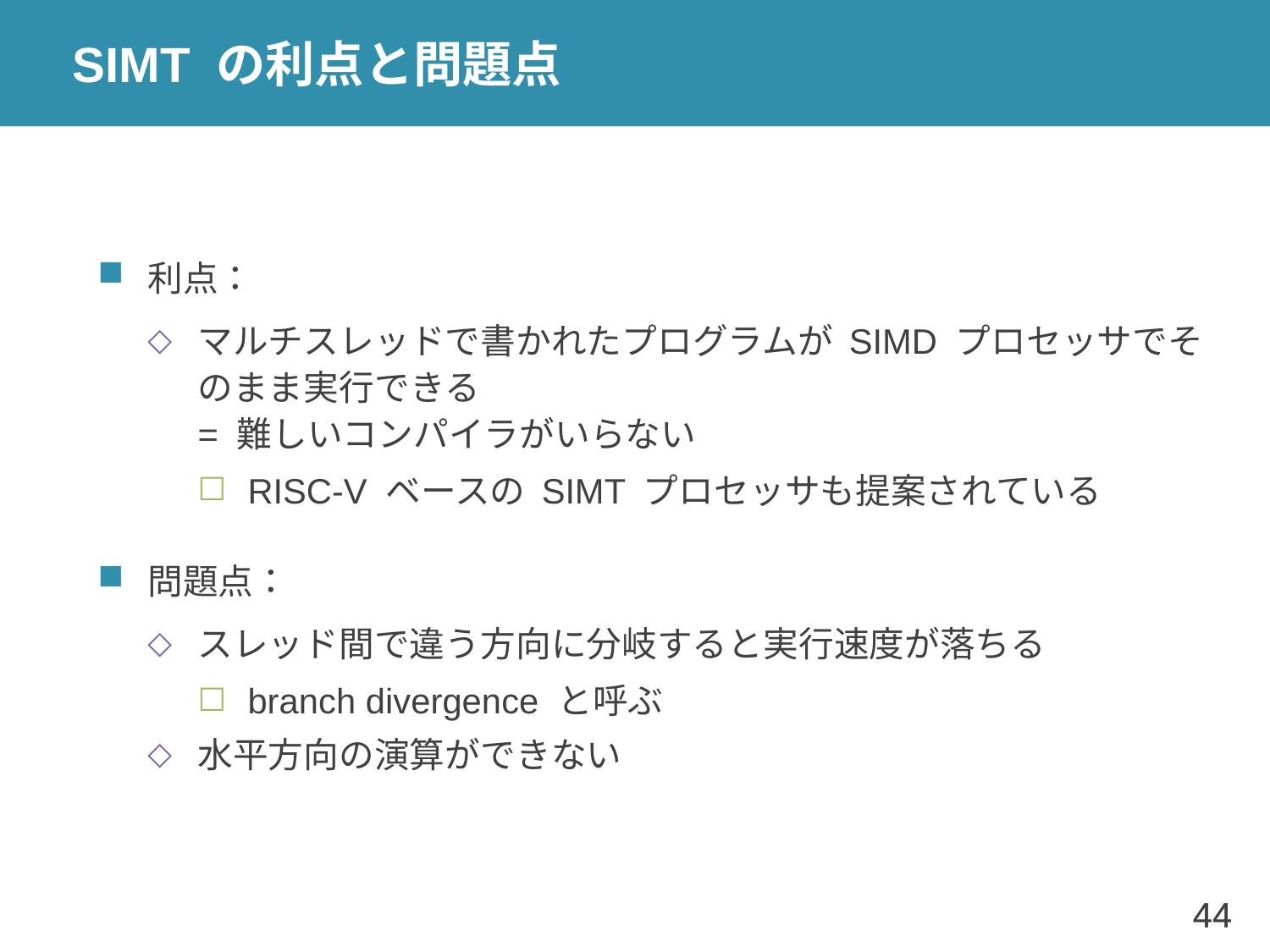

# SIMT の利点と問題点
利点：
マルチスレッドで書かれたプログラムが SIMD プロセッサでそのまま実行できる
= 難しいコンパイラがいらない
RISC-V ベースの SIMT プロセッサも提案されている
問題点：
スレッド間で違う方向に分岐すると実行速度が落ちる
branch divergence と呼ぶ
水平方向の演算ができない